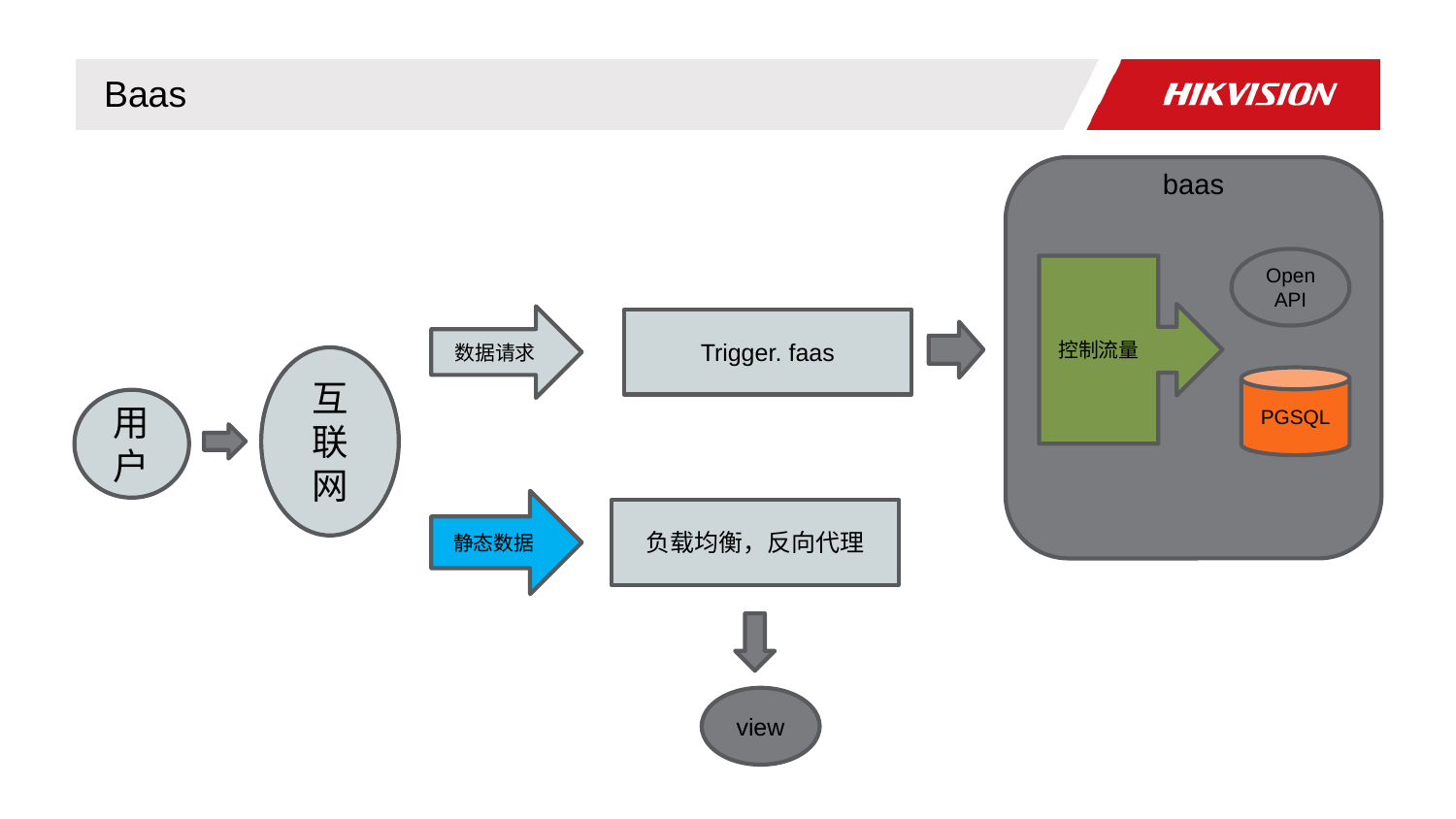

Baas
baas

OpenAPI
控制流量
数据请求
Trigger. faas

互联网
PGSQL
用户

静态数据
负载均衡，反向代理

view